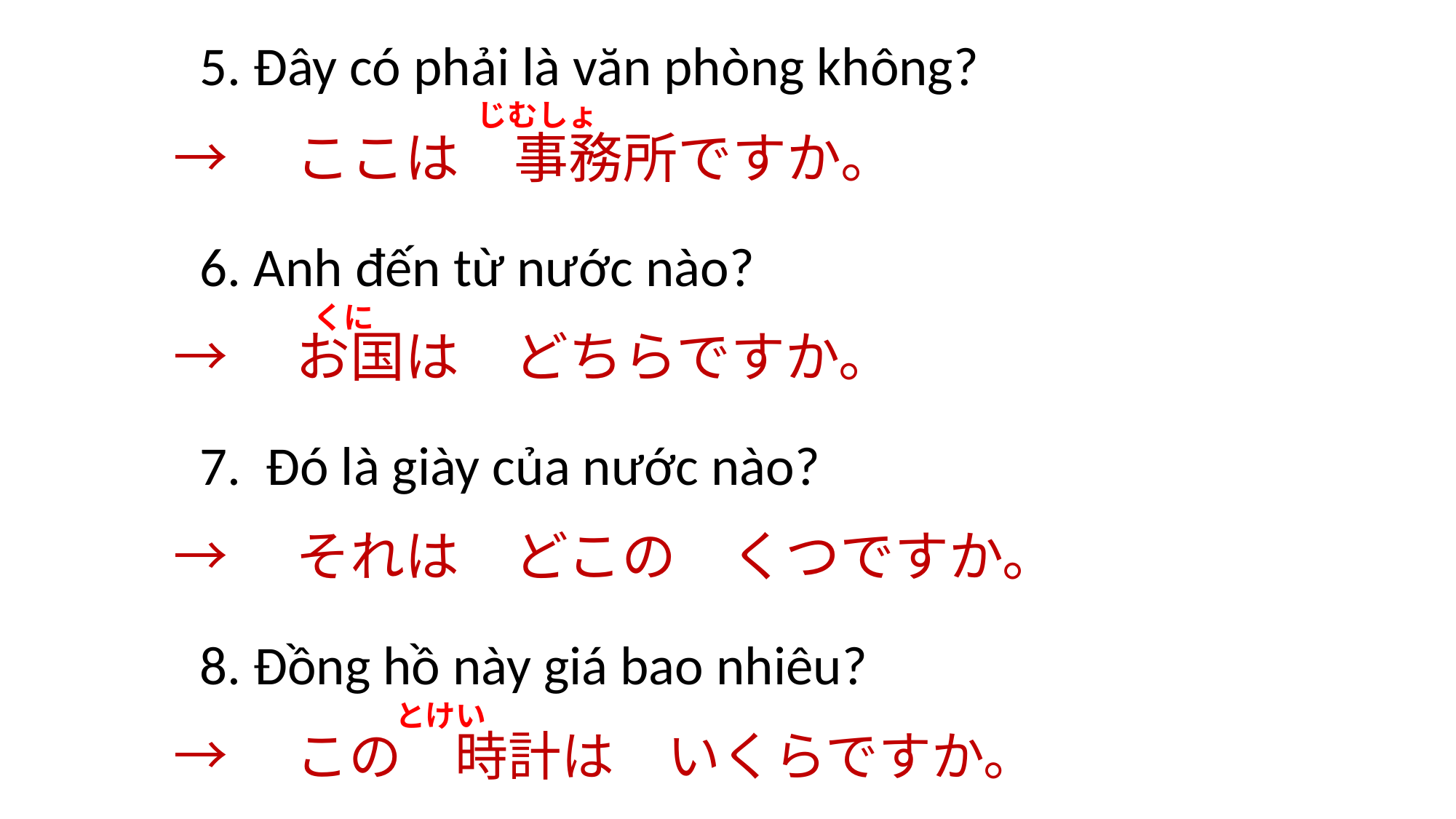

5. Đây có phải là văn phòng không?
じむしょ
→　ここは　事務所ですか。
6. Anh đến từ nước nào?
くに
→　お国は　どちらですか。
7.  Đó là giày của nước nào?
→　それは　どこの　くつですか。
8. Đồng hồ này giá bao nhiêu?
とけい
→　この　時計は　いくらですか。